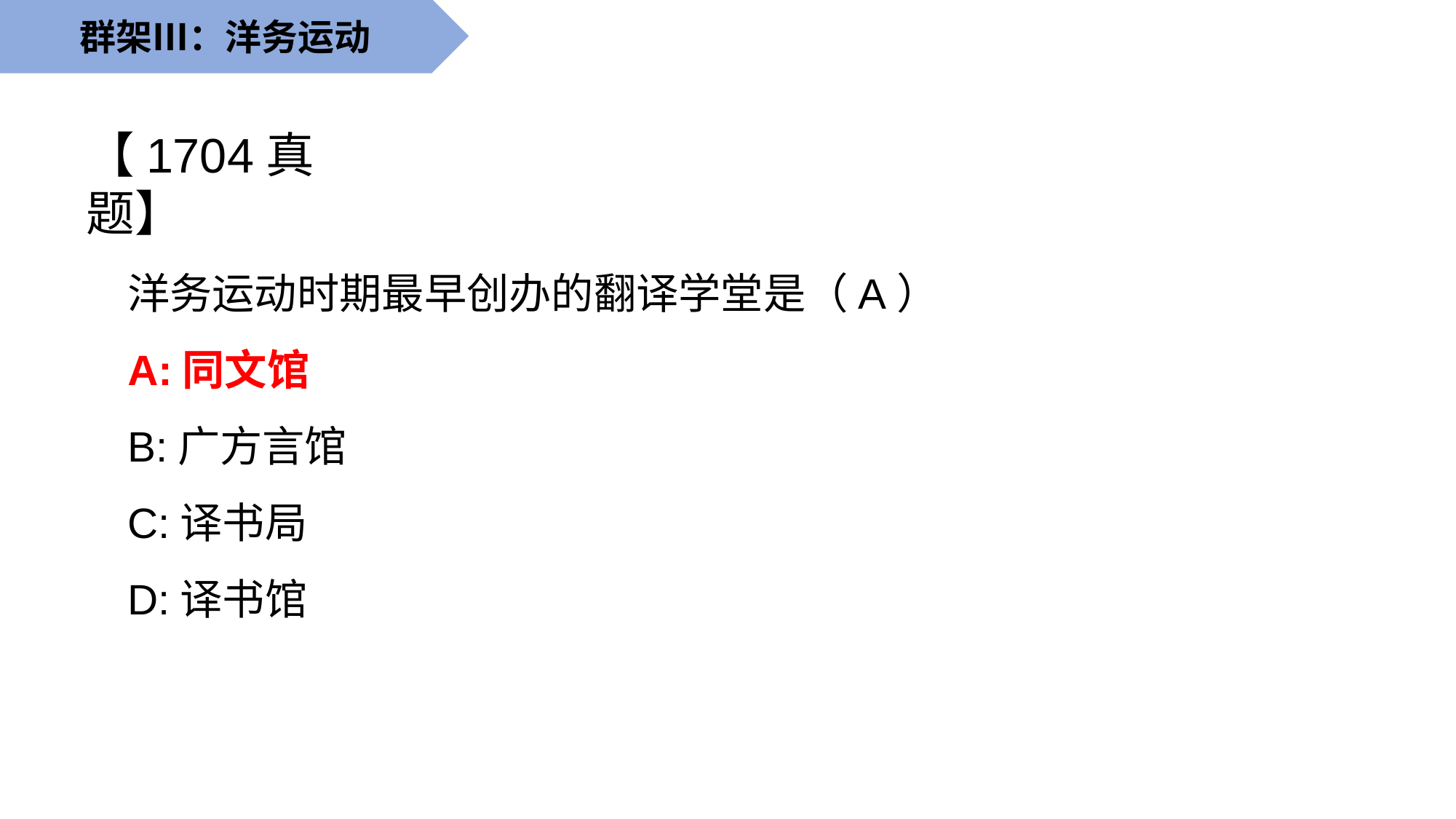

群架Ⅲ：洋务运动
【1704真题】
洋务运动时期最早创办的翻译学堂是（A）
A:同文馆
B:广方言馆
C:译书局
D:译书馆